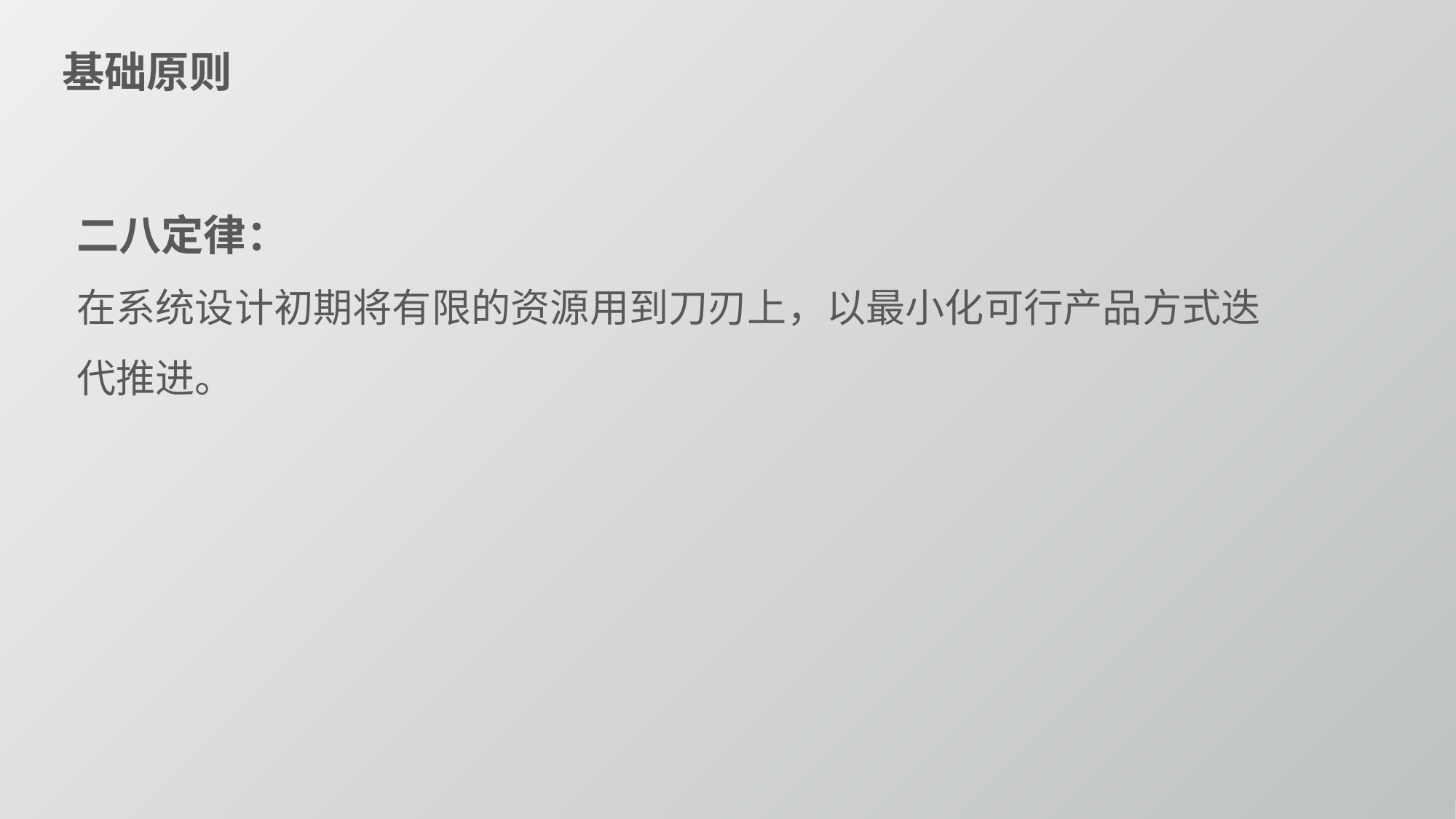

基础原则
二八定律：
在系统设计初期将有限的资源用到刀刃上，以最小化可行产品方式迭代推进。